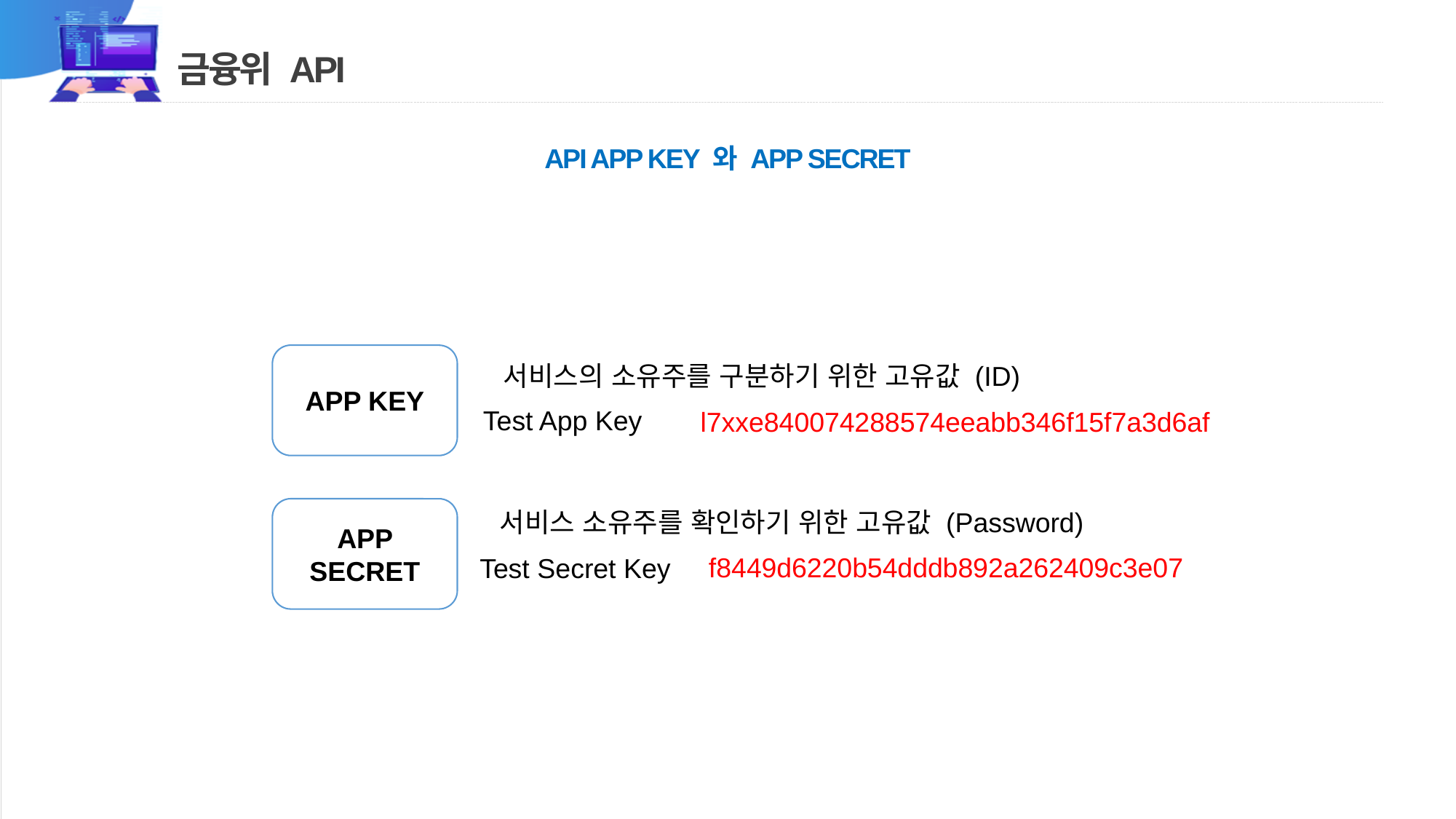

# 금융위 API
API APP KEY 와 APP SECRET

APP KEY
서비스의 소유주를 구분하기 위한 고유값 (ID)
Test App Key
l7xxe840074288574eeabb346f15f7a3d6af
APP SECRET
서비스 소유주를 확인하기 위한 고유값 (Password)
f8449d6220b54dddb892a262409c3e07
Test Secret Key